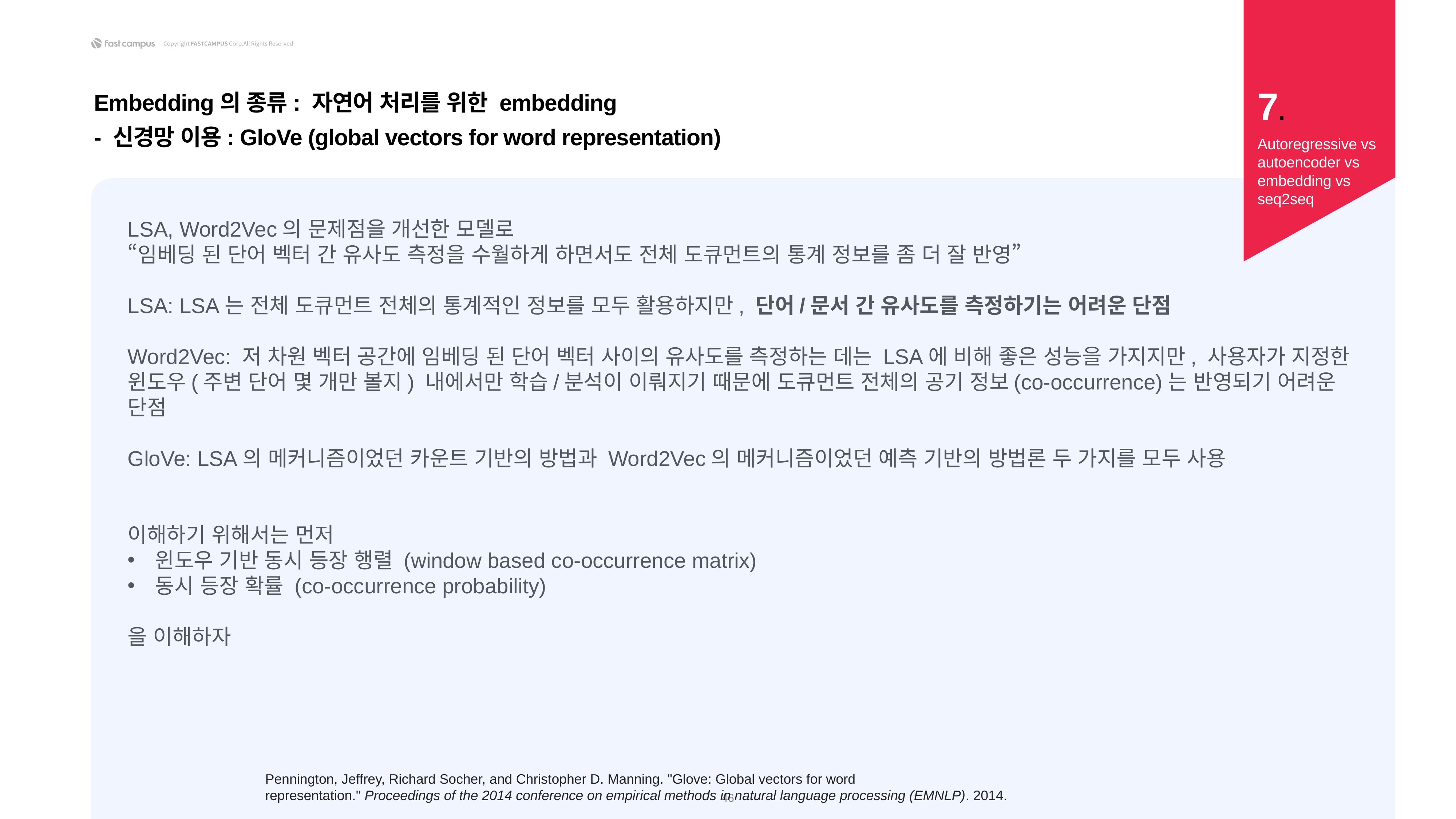

7.
Embedding의 종류: 자연어 처리를 위한 embedding
- 신경망 이용: GloVe (global vectors for word representation)
Autoregressive vs autoencoder vs embedding vs seq2seq

LSA, Word2Vec의 문제점을 개선한 모델로
“임베딩 된 단어 벡터 간 유사도 측정을 수월하게 하면서도 전체 도큐먼트의 통계 정보를 좀 더 잘 반영”

LSA: LSA는 전체 도큐먼트 전체의 통계적인 정보를 모두 활용하지만, 단어/문서 간 유사도를 측정하기는 어려운 단점

Word2Vec: 저 차원 벡터 공간에 임베딩 된 단어 벡터 사이의 유사도를 측정하는 데는 LSA에 비해 좋은 성능을 가지지만, 사용자가 지정한 윈도우(주변 단어 몇 개만 볼지) 내에서만 학습/분석이 이뤄지기 때문에 도큐먼트 전체의 공기 정보(co-occurrence)는 반영되기 어려운 단점

GloVe: LSA의 메커니즘이었던 카운트 기반의 방법과 Word2Vec의 메커니즘이었던 예측 기반의 방법론 두 가지를 모두 사용

이해하기 위해서는 먼저
윈도우 기반 동시 등장 행렬 (window based co-occurrence matrix)
동시 등장 확률 (co-occurrence probability)

을 이해하자

Pennington, Jeffrey, Richard Socher, and Christopher D. Manning. "Glove: Global vectors for word representation." Proceedings of the 2014 conference on empirical methods in natural language processing (EMNLP). 2014.
46